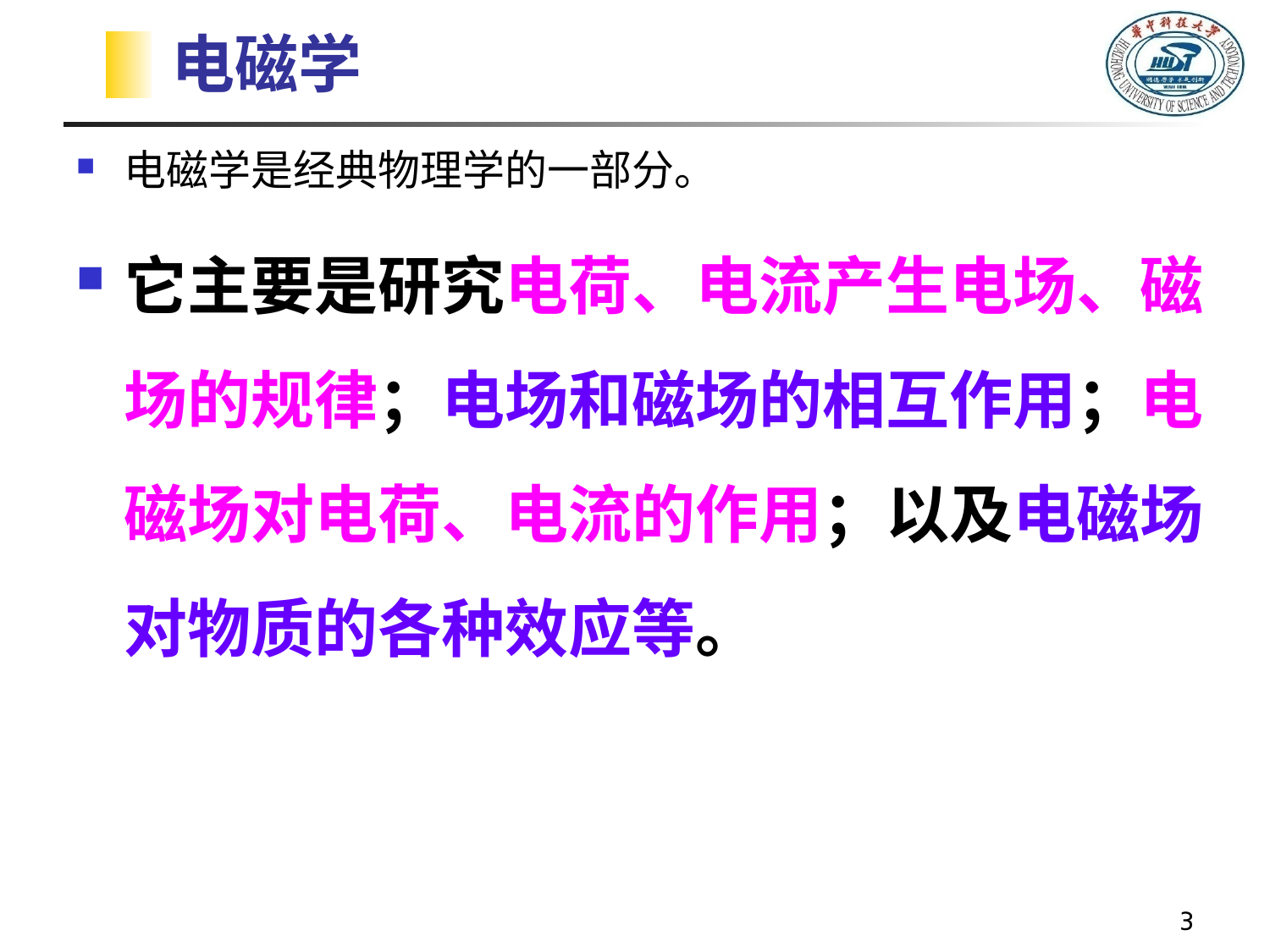

# 电磁学
电磁学是经典物理学的一部分。
它主要是研究电荷、电流产生电场、磁场的规律；电场和磁场的相互作用；电磁场对电荷、电流的作用；以及电磁场对物质的各种效应等。

3